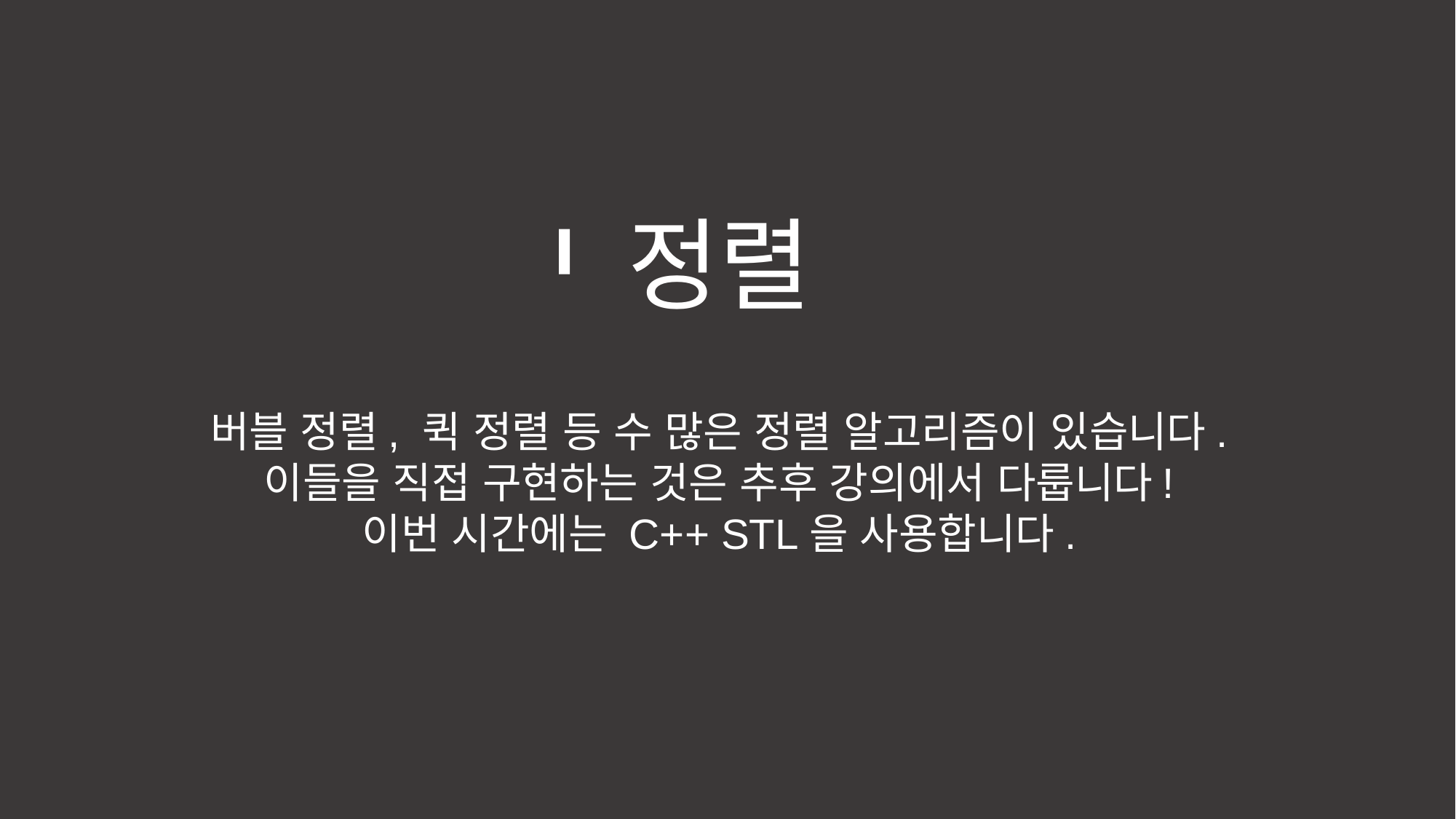

정렬

버블 정렬, 퀵 정렬 등 수 많은 정렬 알고리즘이 있습니다.
이들을 직접 구현하는 것은 추후 강의에서 다룹니다!
이번 시간에는 C++ STL을 사용합니다.